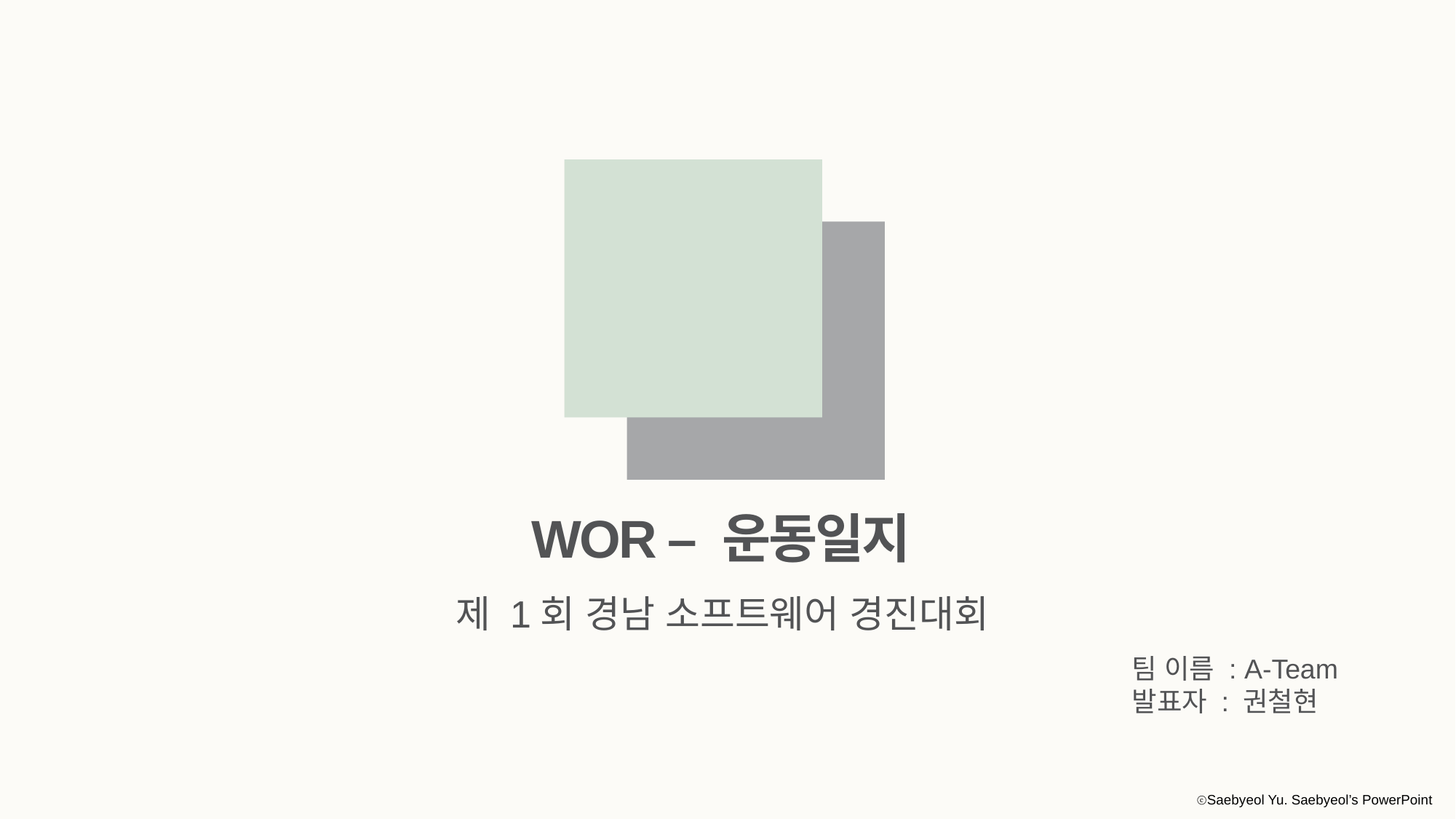

WOR – 운동일지
제 1회 경남 소프트웨어 경진대회
팀 이름 : A-Team
발표자 : 권철현